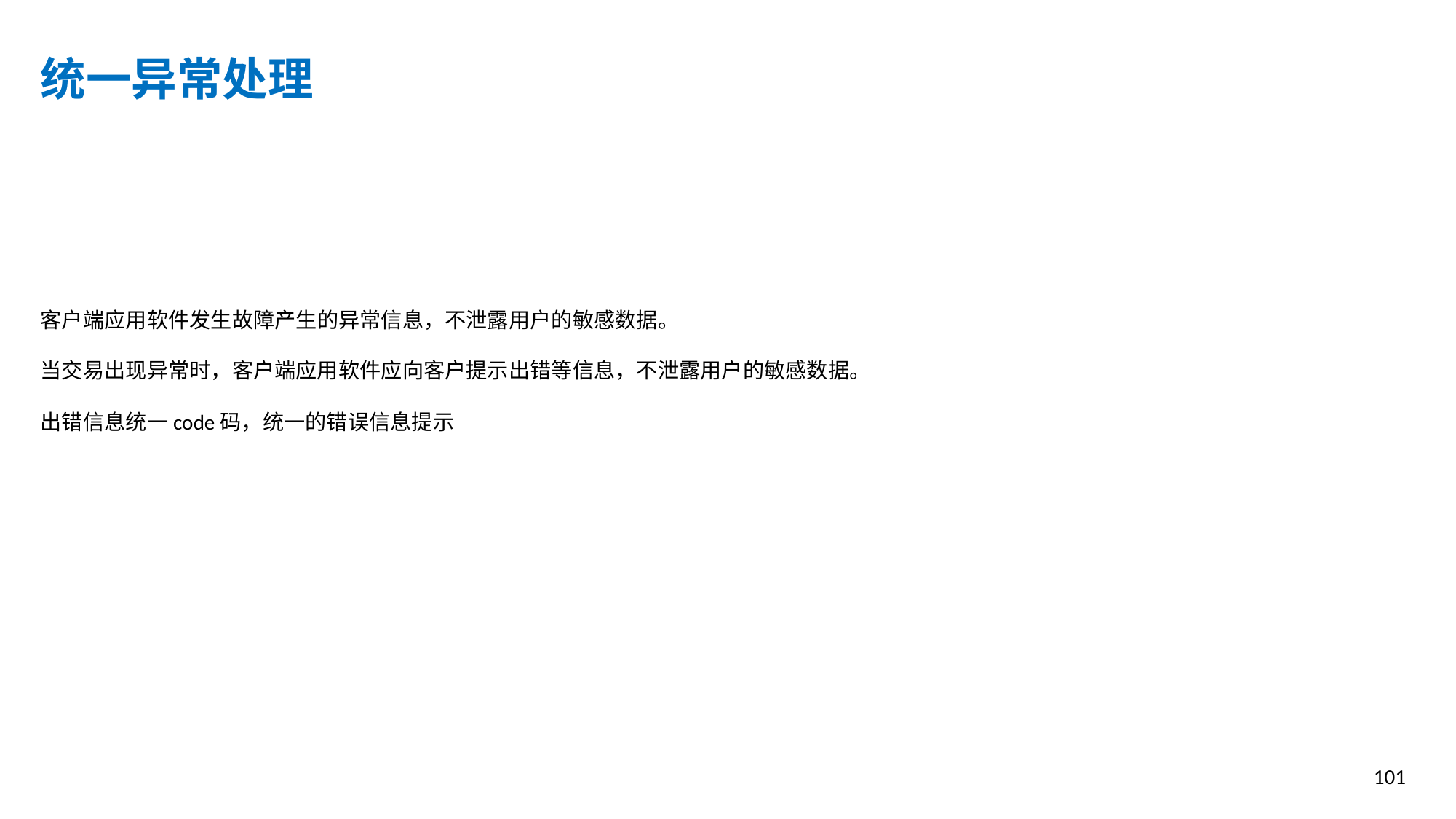

统一异常处理
客户端应用软件发生故障产生的异常信息，不泄露用户的敏感数据。

当交易出现异常时，客户端应用软件应向客户提示出错等信息，不泄露用户的敏感数据。

出错信息统一code码，统一的错误信息提示
101